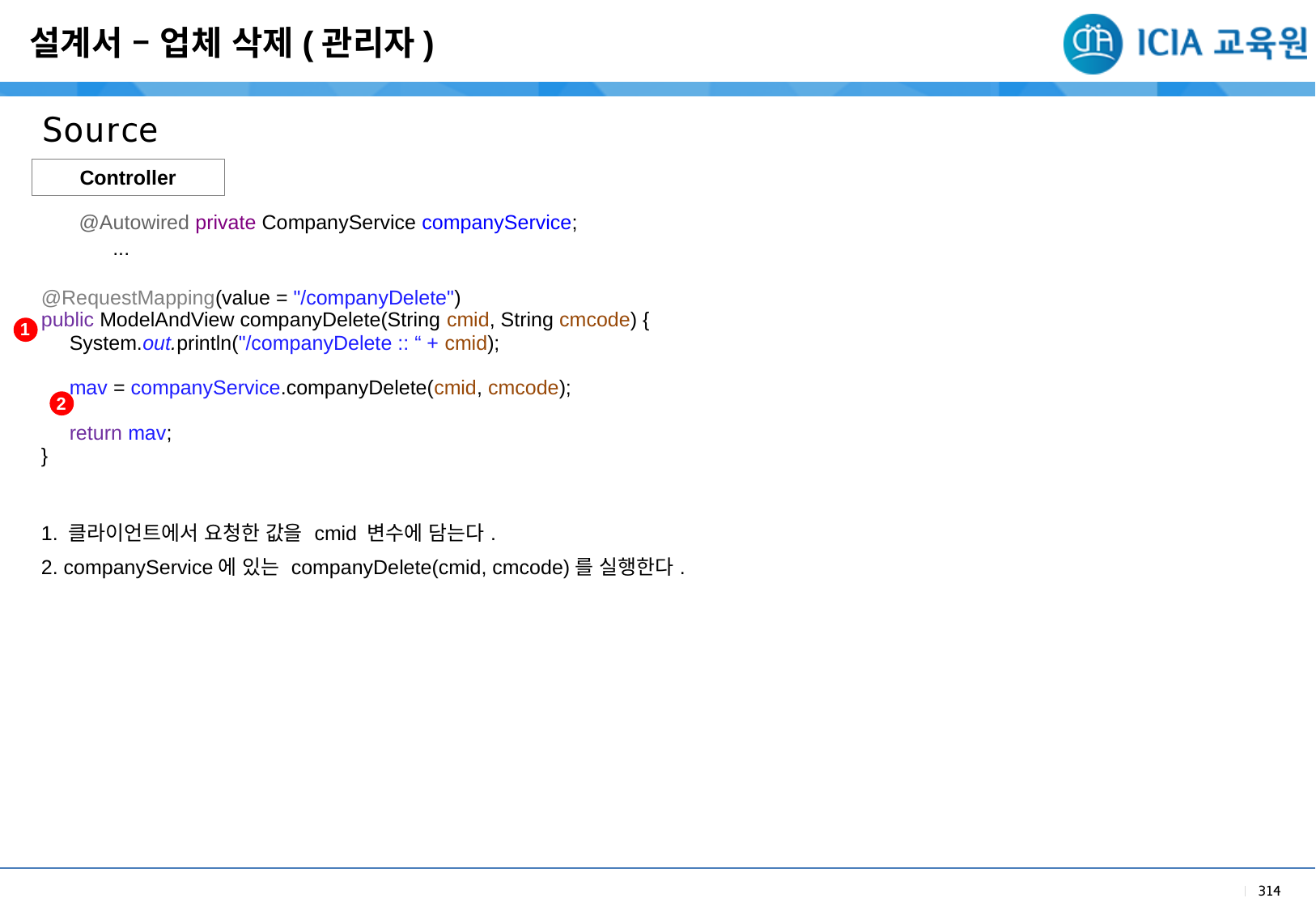

설계서 – 업체 삭제(관리자)
Source
Controller
| @Autowired private CompanyService companyService; ... @RequestMapping(value = "/companyDelete") public ModelAndView companyDelete(String cmid, String cmcode) { System.out.println("/companyDelete :: “ + cmid); mav = companyService.companyDelete(cmid, cmcode); return mav; } |
| --- |
| 1. 클라이언트에서 요청한 값을 cmid 변수에 담는다. 2. companyService에 있는 companyDelete(cmid, cmcode)를 실행한다. |
1

2